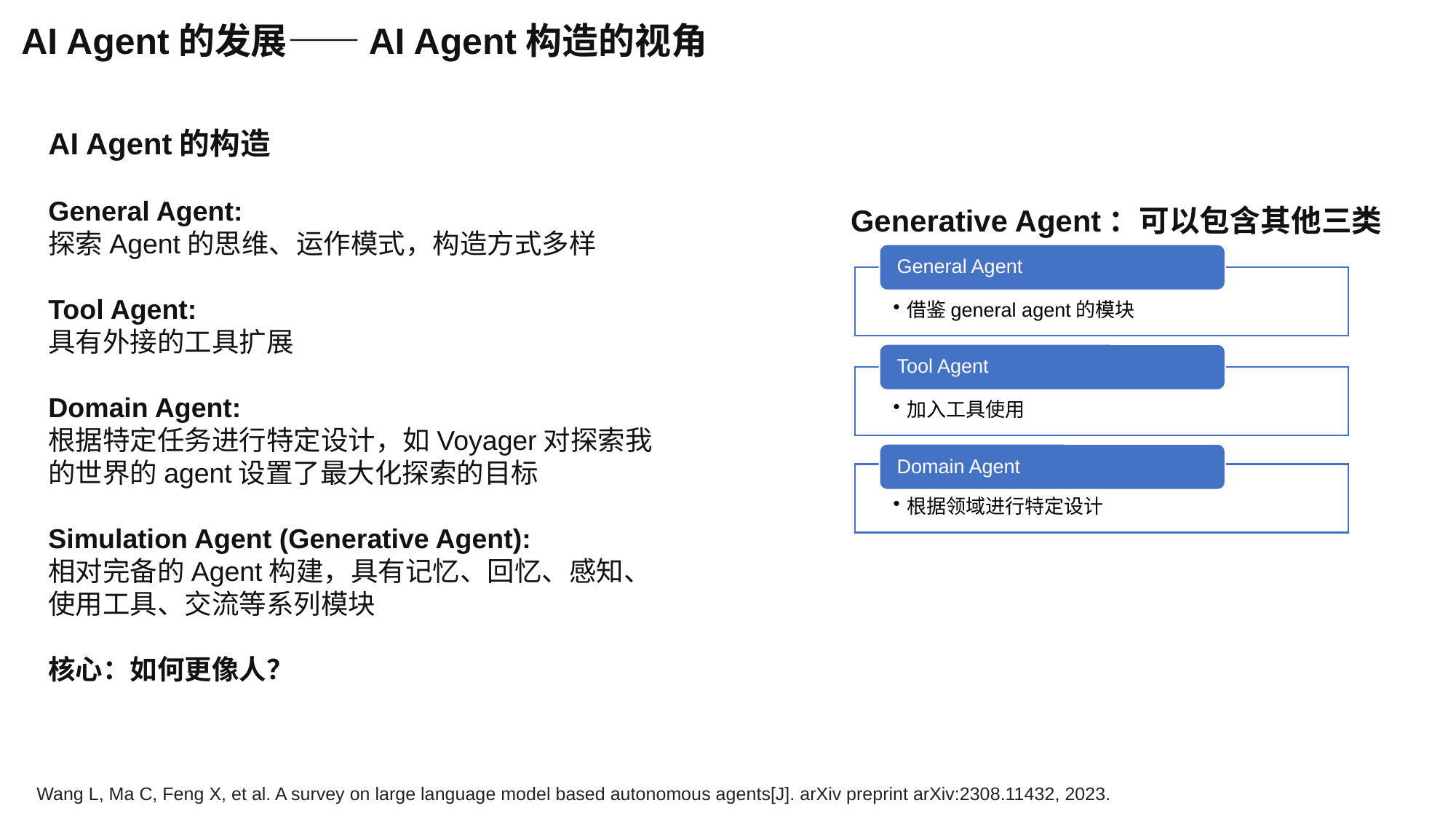

AI Agent的发展——AI Agent构造的视角
AI Agent的构造

General Agent:
探索Agent的思维、运作模式，构造方式多样

Tool Agent:
具有外接的工具扩展

Domain Agent:
根据特定任务进行特定设计，如Voyager对探索我的世界的agent设置了最大化探索的目标

Simulation Agent (Generative Agent):
相对完备的Agent构建，具有记忆、回忆、感知、使用工具、交流等系列模块

核心：如何更像人？
Generative Agent：可以包含其他三类
借鉴general agent的模块
General Agent
加入工具使用
Tool Agent
根据领域进行特定设计
Domain Agent
Wang L, Ma C, Feng X, et al. A survey on large language model based autonomous agents[J]. arXiv preprint arXiv:2308.11432, 2023.